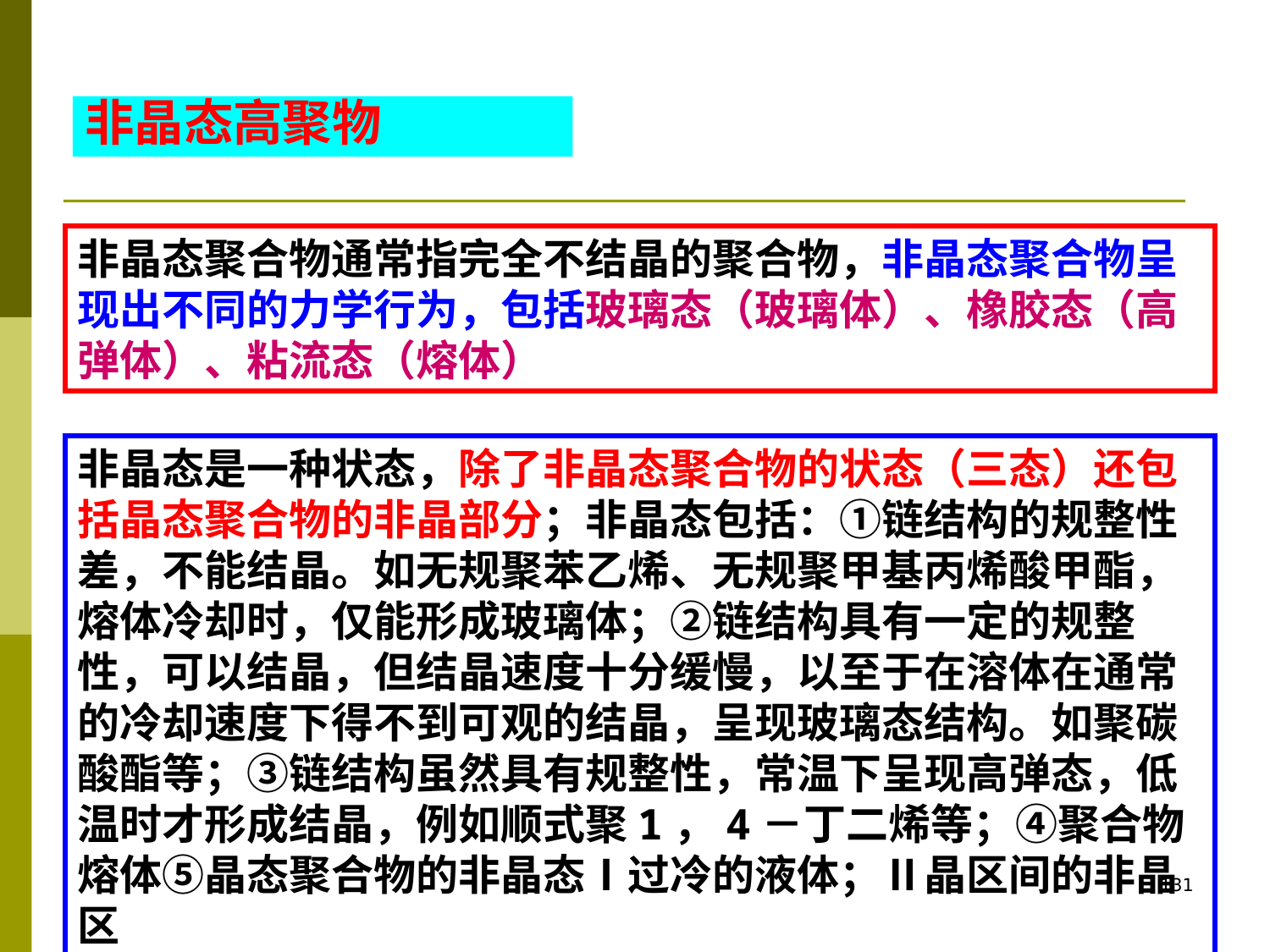

# 非晶态高聚物
非晶态聚合物通常指完全不结晶的聚合物，非晶态聚合物呈现出不同的力学行为，包括玻璃态（玻璃体）、橡胶态（高弹体）、粘流态（熔体）
非晶态是一种状态，除了非晶态聚合物的状态（三态）还包括晶态聚合物的非晶部分；非晶态包括：①链结构的规整性差，不能结晶。如无规聚苯乙烯、无规聚甲基丙烯酸甲酯，熔体冷却时，仅能形成玻璃体；②链结构具有一定的规整性，可以结晶，但结晶速度十分缓慢，以至于在溶体在通常的冷却速度下得不到可观的结晶，呈现玻璃态结构。如聚碳酸酯等；③链结构虽然具有规整性，常温下呈现高弹态，低温时才形成结晶，例如顺式聚1，4－丁二烯等；④聚合物熔体⑤晶态聚合物的非晶态Ⅰ过冷的液体；Ⅱ晶区间的非晶区
131